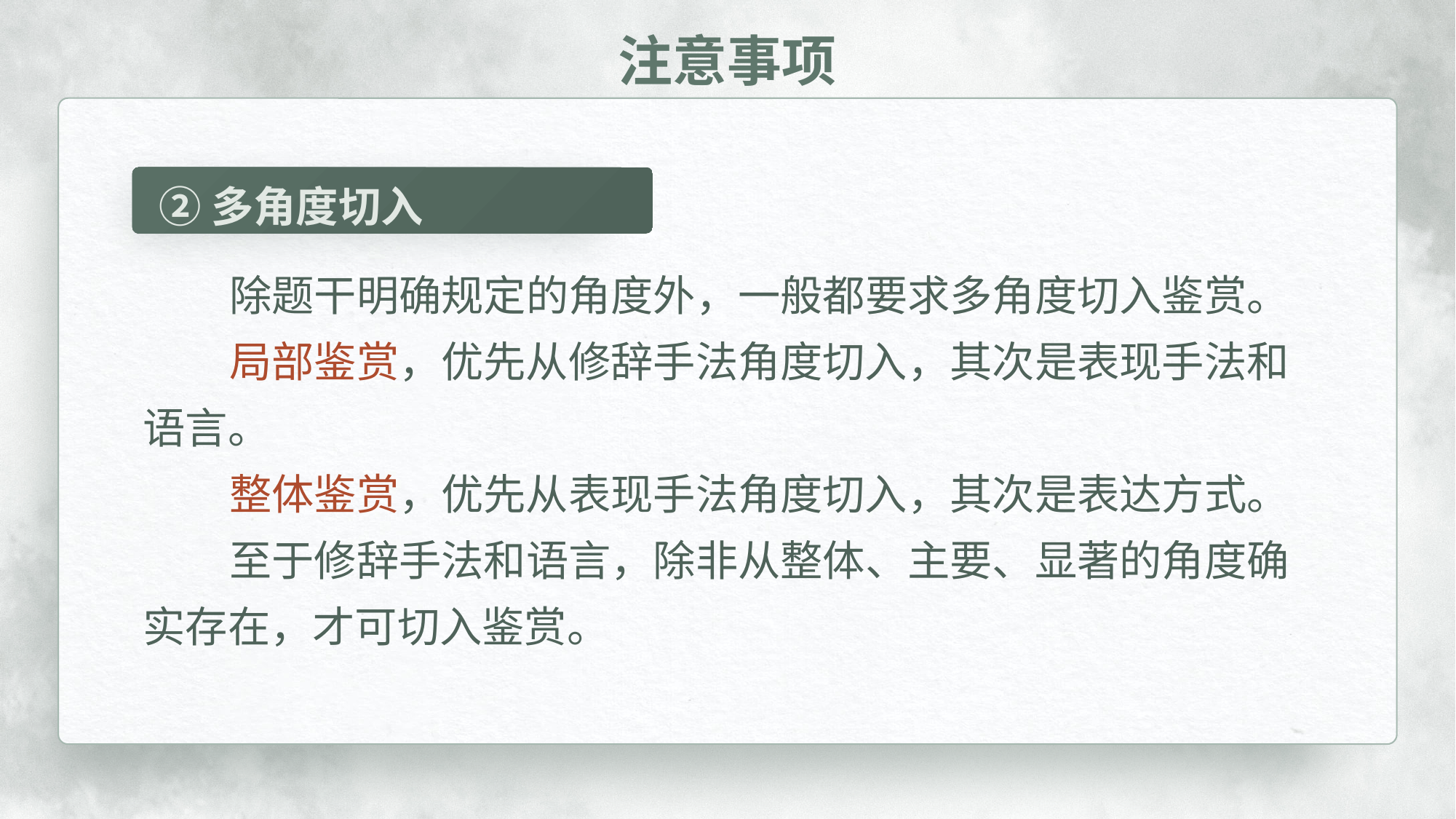

注意事项

②多角度切入

除题干明确规定的角度外，一般都要求多角度切入鉴赏。
局部鉴赏，优先从修辞手法角度切入，其次是表现手法和语言。
整体鉴赏，优先从表现手法角度切入，其次是表达方式。
至于修辞手法和语言，除非从整体、主要、显著的角度确实存在，才可切入鉴赏。